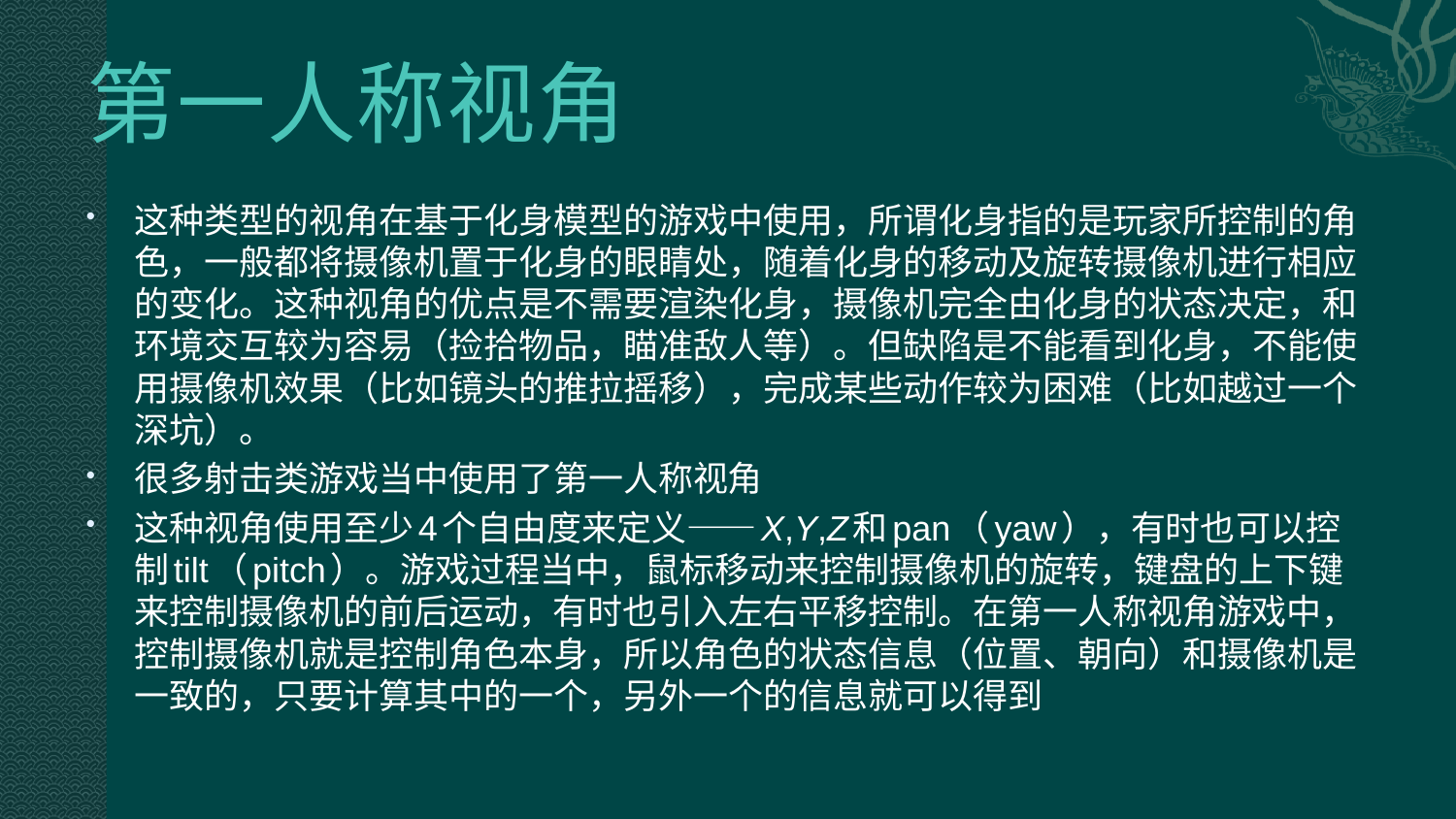

# 第一人称视角
这种类型的视角在基于化身模型的游戏中使用，所谓化身指的是玩家所控制的角色，一般都将摄像机置于化身的眼睛处，随着化身的移动及旋转摄像机进行相应的变化。这种视角的优点是不需要渲染化身，摄像机完全由化身的状态决定，和环境交互较为容易（捡拾物品，瞄准敌人等）。但缺陷是不能看到化身，不能使用摄像机效果（比如镜头的推拉摇移），完成某些动作较为困难（比如越过一个深坑）。
很多射击类游戏当中使用了第一人称视角
这种视角使用至少4个自由度来定义——X,Y,Z和pan（yaw），有时也可以控制tilt（pitch）。游戏过程当中，鼠标移动来控制摄像机的旋转，键盘的上下键来控制摄像机的前后运动，有时也引入左右平移控制。在第一人称视角游戏中，控制摄像机就是控制角色本身，所以角色的状态信息（位置、朝向）和摄像机是一致的，只要计算其中的一个，另外一个的信息就可以得到